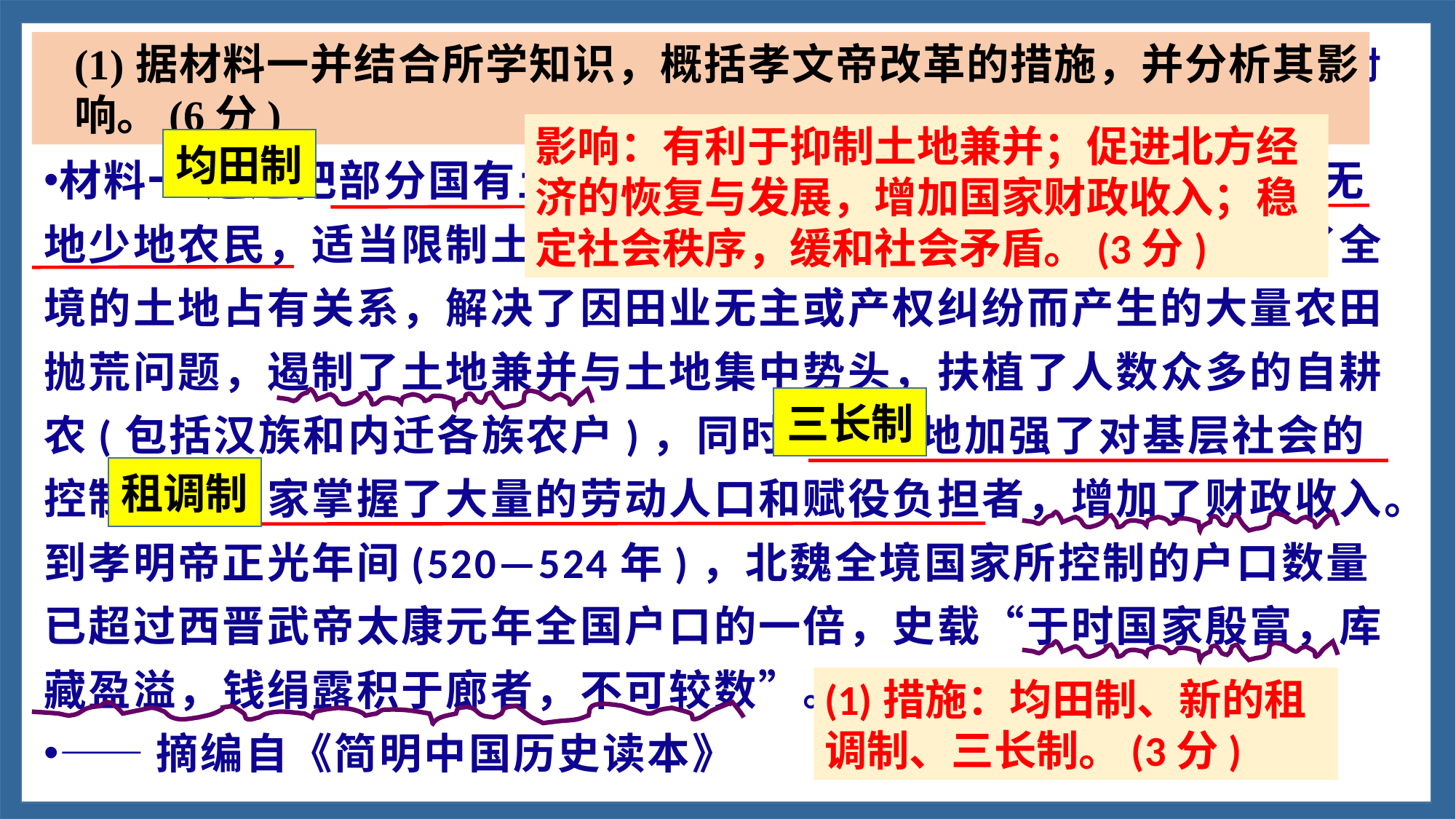

(2019•江苏“百校大联考”高三第二次考试•24)(10分)北魏孝文帝改革，对北魏社会的变化和中国历史发展进程都带来深远影响。阅读下列材料：
材料一 通过把部分国有土地、户绝田、罪没田、无主荒地分配给无地少地农民，适当限制土地的占有、买卖与继承，从而有效调控了全境的土地占有关系，解决了因田业无主或产权纠纷而产生的大量农田抛荒问题，遏制了土地兼并与土地集中势头，扶植了人数众多的自耕农(包括汉族和内迁各族农户)，同时又有力地加强了对基层社会的控制，使国家掌握了大量的劳动人口和赋役负担者，增加了财政收入。到孝明帝正光年间(520—524年)，北魏全境国家所控制的户口数量已超过西晋武帝太康元年全国户口的一倍，史载“于时国家殷富，库藏盈溢，钱绢露积于廊者，不可较数”。
——摘编自《简明中国历史读本》
(1)据材料一并结合所学知识，概括孝文帝改革的措施，并分析其影响。(6分)
影响：有利于抑制土地兼并；促进北方经济的恢复与发展，增加国家财政收入；稳定社会秩序，缓和社会矛盾。(3分)
均田制
三长制

租调制

(1)措施：均田制、新的租调制、三长制。(3分)